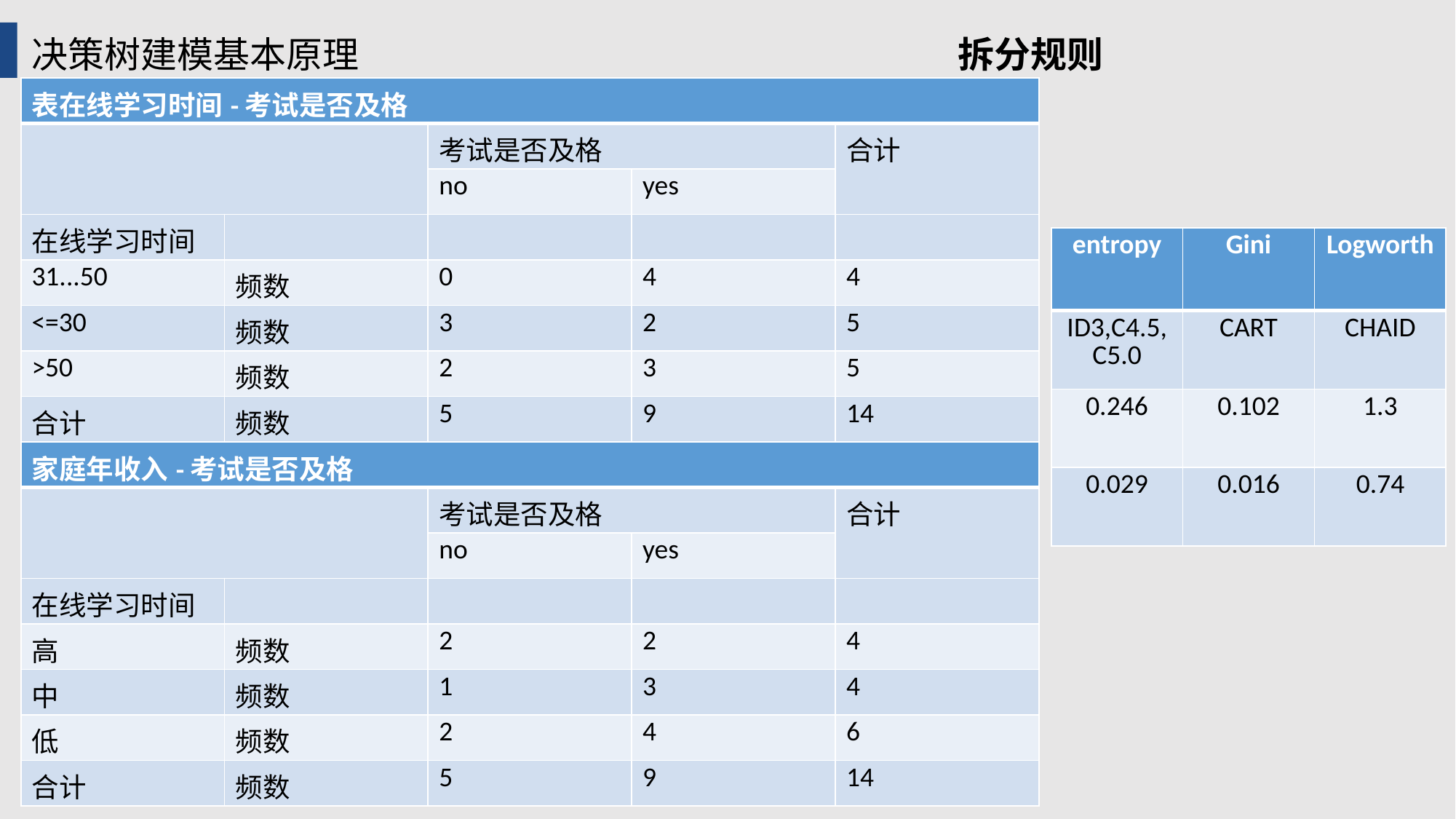

决策树建模基本原理
拆分规则
| 表在线学习时间-考试是否及格 |  |  |  |  |
| --- | --- | --- | --- | --- |
|  |  | 考试是否及格 |  | 合计 |
|  |  | no | yes |  |
| 在线学习时间 |  |  |  |  |
| 31...50 | 频数 | 0 | 4 | 4 |
| <=30 | 频数 | 3 | 2 | 5 |
| >50 | 频数 | 2 | 3 | 5 |
| 合计 | 频数 | 5 | 9 | 14 |
| entropy | Gini | Logworth |
| --- | --- | --- |
| ID3,C4.5,C5.0 | CART | CHAID |
| 0.246 | 0.102 | 1.3 |
| 0.029 | 0.016 | 0.74 |
| 家庭年收入-考试是否及格 |  |  |  |  |
| --- | --- | --- | --- | --- |
|  |  | 考试是否及格 |  | 合计 |
|  |  | no | yes |  |
| 在线学习时间 |  |  |  |  |
| 高 | 频数 | 2 | 2 | 4 |
| 中 | 频数 | 1 | 3 | 4 |
| 低 | 频数 | 2 | 4 | 6 |
| 合计 | 频数 | 5 | 9 | 14 |